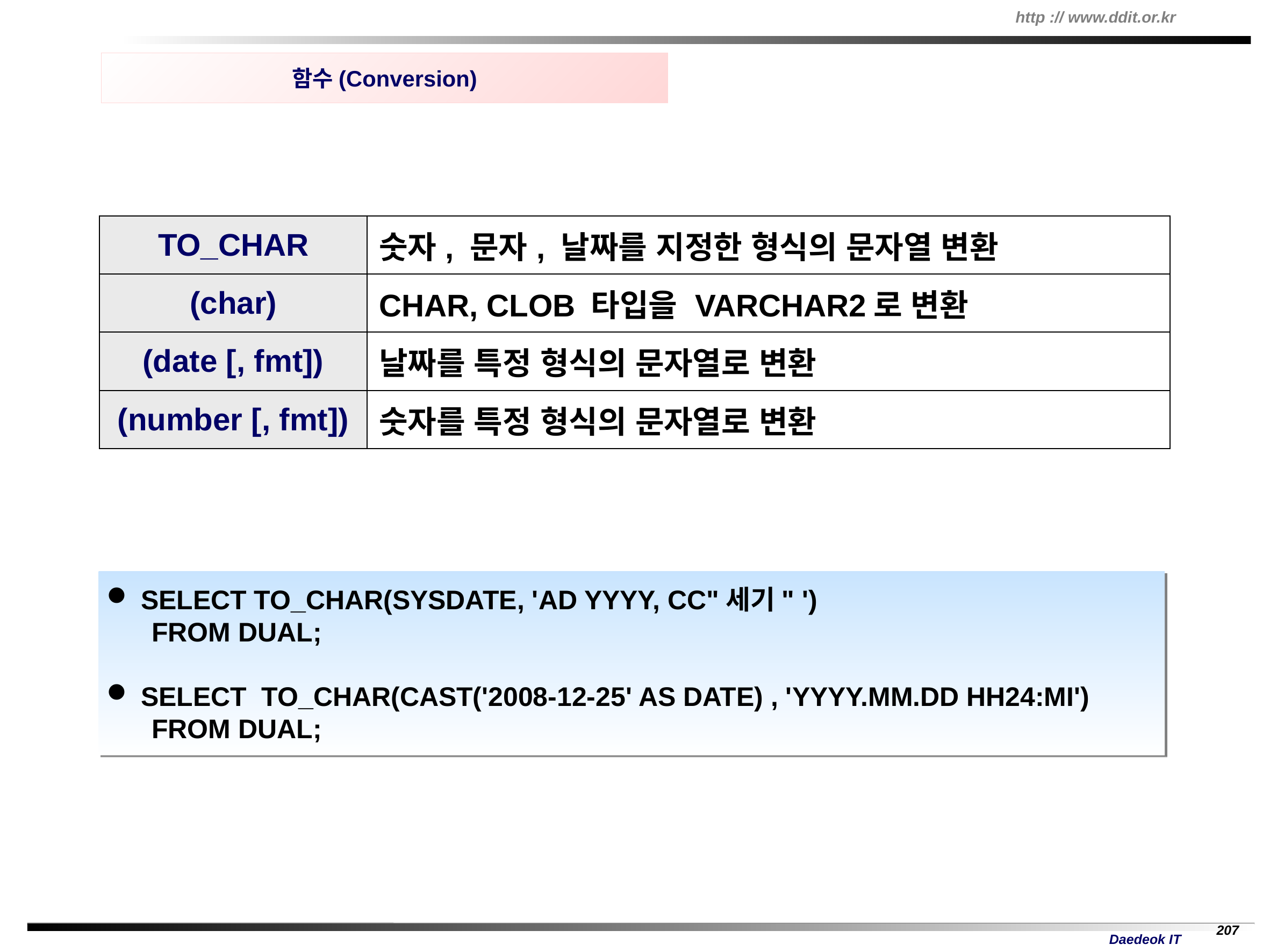

함수(Conversion)
| TO\_CHAR | 숫자, 문자, 날짜를 지정한 형식의 문자열 변환 |
| --- | --- |
| (char) | CHAR, CLOB 타입을 VARCHAR2로 변환 |
| (date [, fmt]) | 날짜를 특정 형식의 문자열로 변환 |
| (number [, fmt]) | 숫자를 특정 형식의 문자열로 변환 |
 SELECT TO_CHAR(SYSDATE, 'AD YYYY, CC"세기" ')
      FROM DUAL;

 SELECT  TO_CHAR(CAST('2008-12-25' AS DATE) , 'YYYY.MM.DD HH24:MI')
      FROM DUAL;